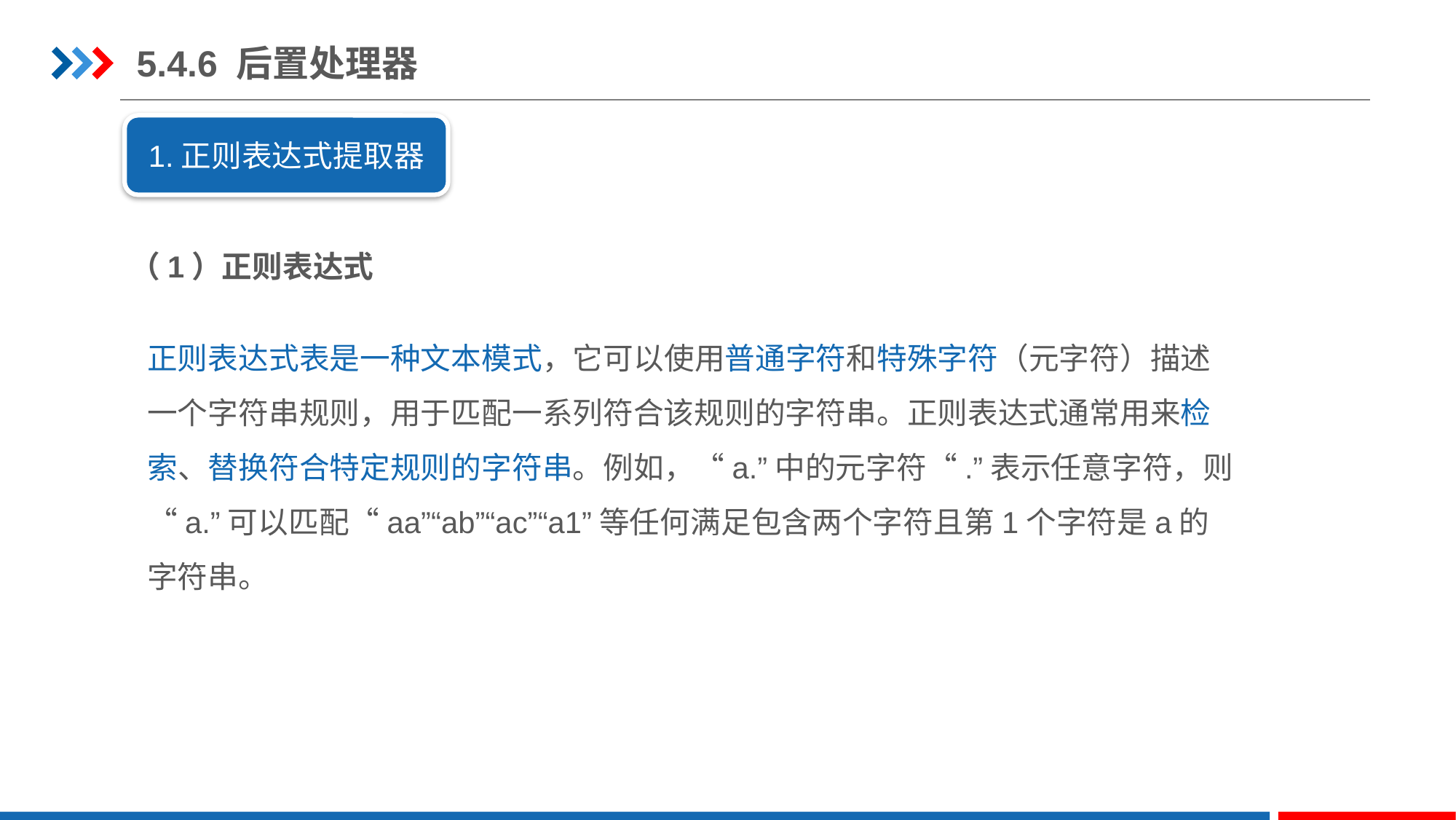

5.4.6 后置处理器
1.正则表达式提取器
（1）正则表达式
正则表达式表是一种文本模式，它可以使用普通字符和特殊字符（元字符）描述一个字符串规则，用于匹配一系列符合该规则的字符串。正则表达式通常用来检索、替换符合特定规则的字符串。例如，“a.”中的元字符“.”表示任意字符，则“a.”可以匹配“aa”“ab”“ac”“a1”等任何满足包含两个字符且第1个字符是a的字符串。